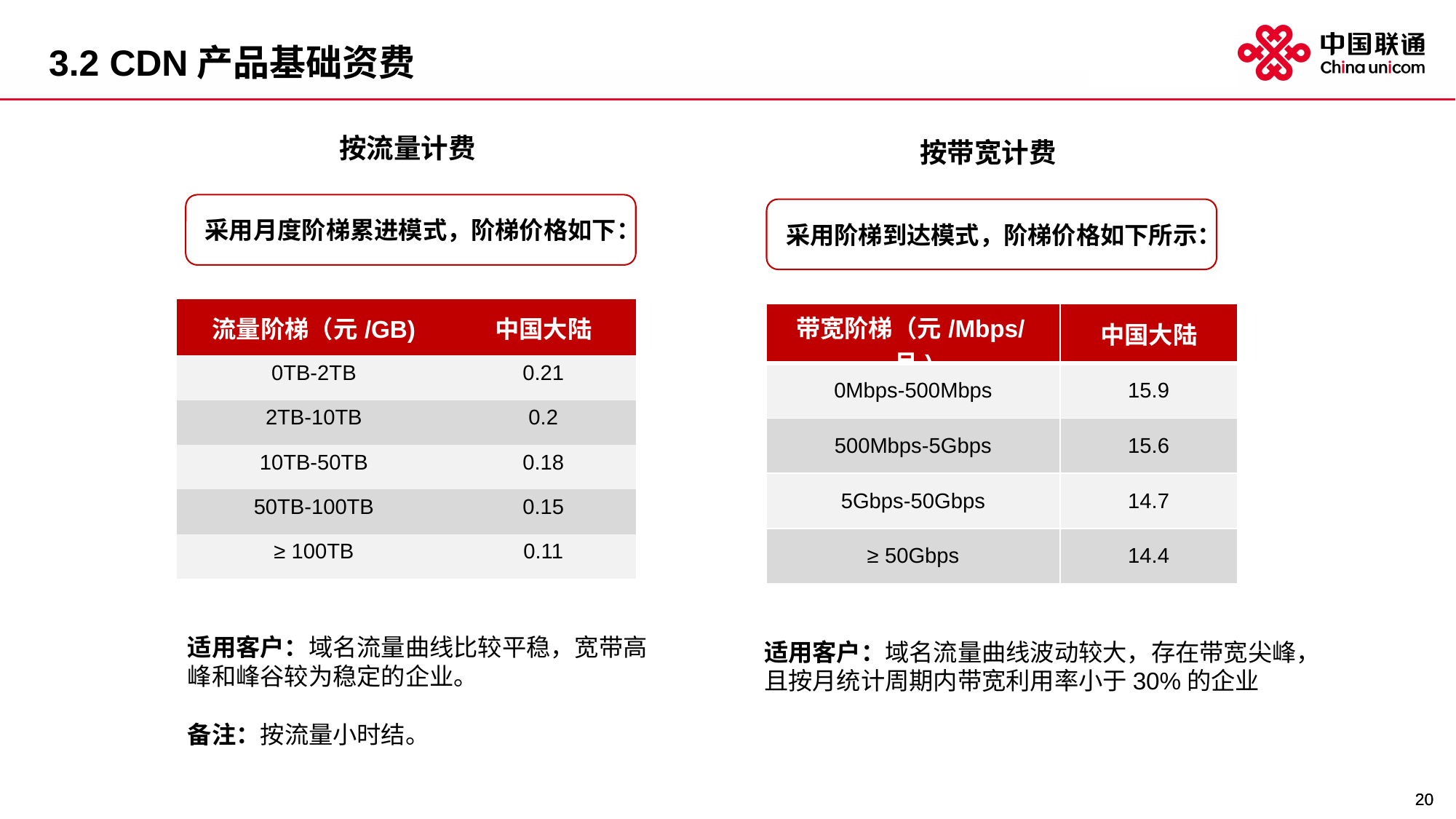

# 3.2 CDN产品基础资费
按流量计费
按带宽计费
采用月度阶梯累进模式，阶梯价格如下：
采用阶梯到达模式，阶梯价格如下所示：
| 流量阶梯（元/GB) | 中国大陆 |
| --- | --- |
| 0TB-2TB | 0.21 |
| 2TB-10TB | 0.2 |
| 10TB-50TB | 0.18 |
| 50TB-100TB | 0.15 |
| ≥ 100TB | 0.11 |
| 带宽阶梯（元/Mbps/月) | 中国大陆 |
| --- | --- |
| 0Mbps-500Mbps | 15.9 |
| 500Mbps-5Gbps | 15.6 |
| 5Gbps-50Gbps | 14.7 |
| ≥ 50Gbps | 14.4 |
适用客户：域名流量曲线比较平稳，宽带高峰和峰谷较为稳定的企业。

备注：按流量小时结。
适用客户：域名流量曲线波动较大，存在带宽尖峰，且按月统计周期内带宽利用率小于30%的企业